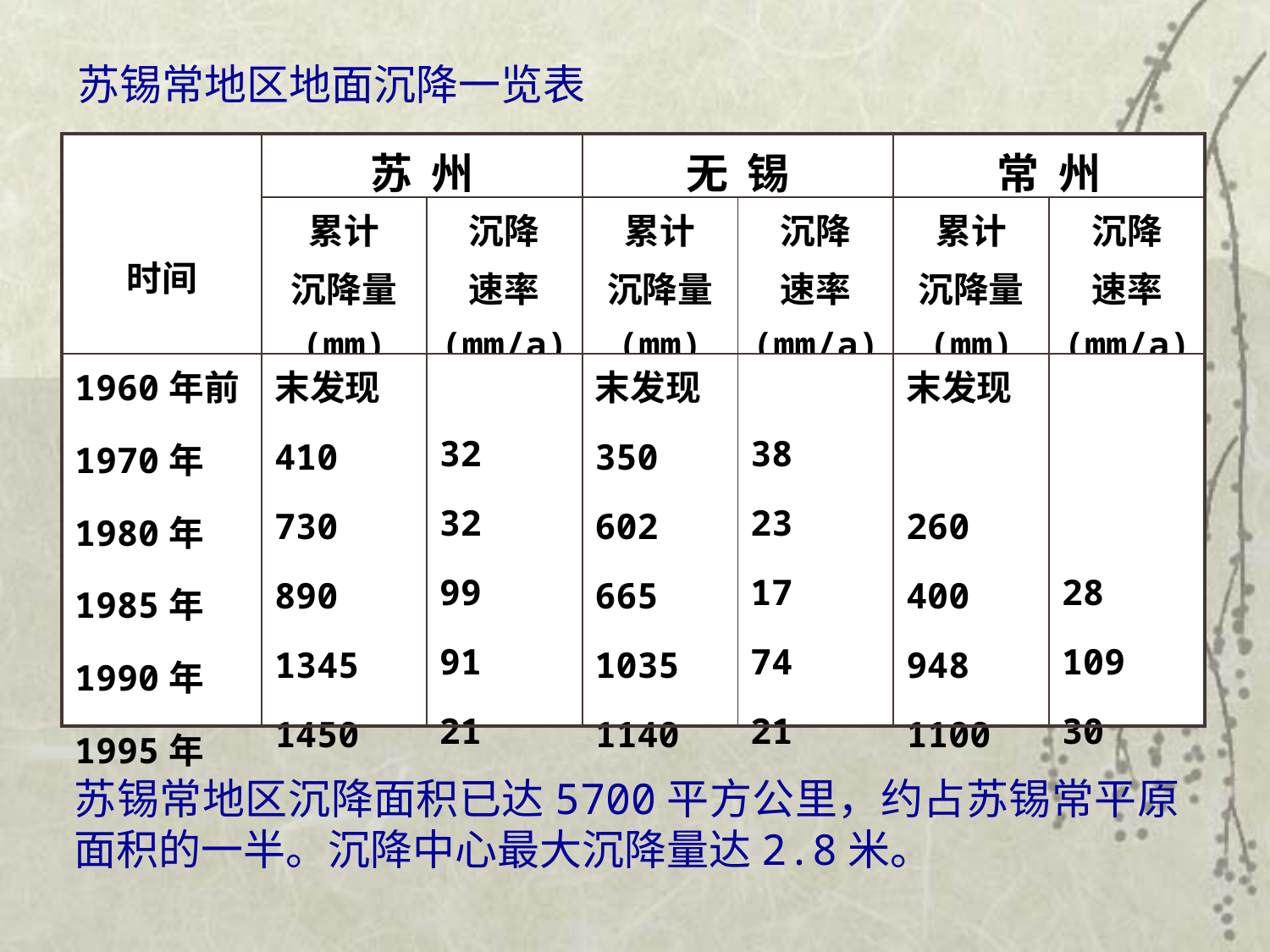

苏锡常地区地面沉降一览表
| 时间 | 苏 州 |  | 无 锡 |  | 常 州 |  |
| --- | --- | --- | --- | --- | --- | --- |
|  | 累计 沉降量 (mm) | 沉降 速率 (mm/a) | 累计 沉降量 (mm) | 沉降 速率 (mm/a) | 累计 沉降量 (mm) | 沉降 速率 (mm/a) |
| 1960年前 1970年 1980年 1985年 1990年 1995年 | 末发现 410 730 890 1345 1450 | 32 32 99 91 21 | 末发现 350 602 665 1035 1140 | 38 23 17 74 21 | 末发现 260 400 948 1100 | 28 109 30 |
苏锡常地区沉降面积已达5700平方公里，约占苏锡常平原面积的一半。沉降中心最大沉降量达2.8米。